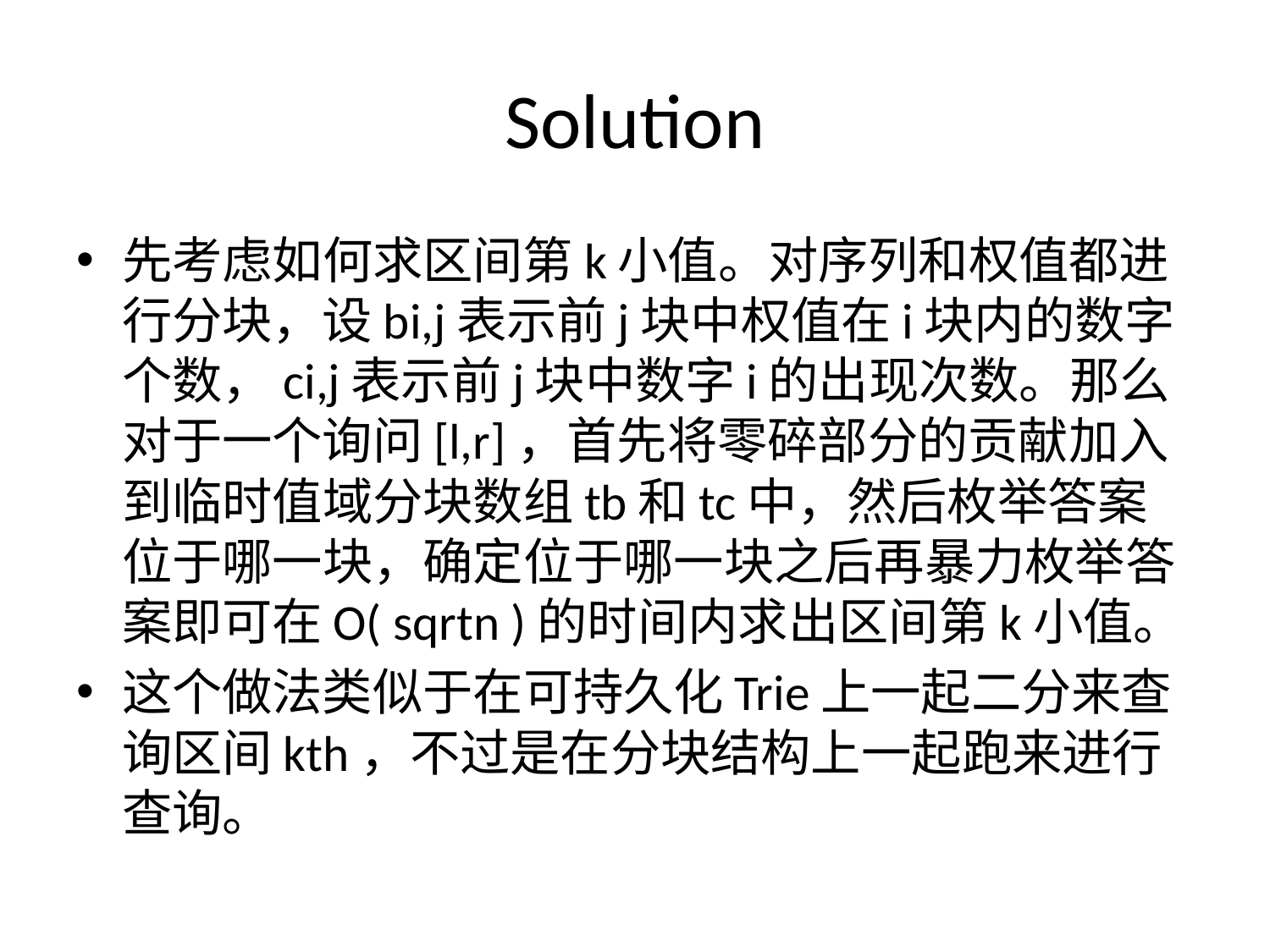

# Solution
先考虑如何求区间第k小值。对序列和权值都进行分块，设bi,j表示前j块中权值在i块内的数字个数，ci,j表示前j块中数字i的出现次数。那么对于一个询问[l,r]，首先将零碎部分的贡献加入到临时值域分块数组tb和tc中，然后枚举答案位于哪一块，确定位于哪一块之后再暴力枚举答案即可在O( sqrtn )的时间内求出区间第k小值。
这个做法类似于在可持久化Trie上一起二分来查询区间kth，不过是在分块结构上一起跑来进行查询。